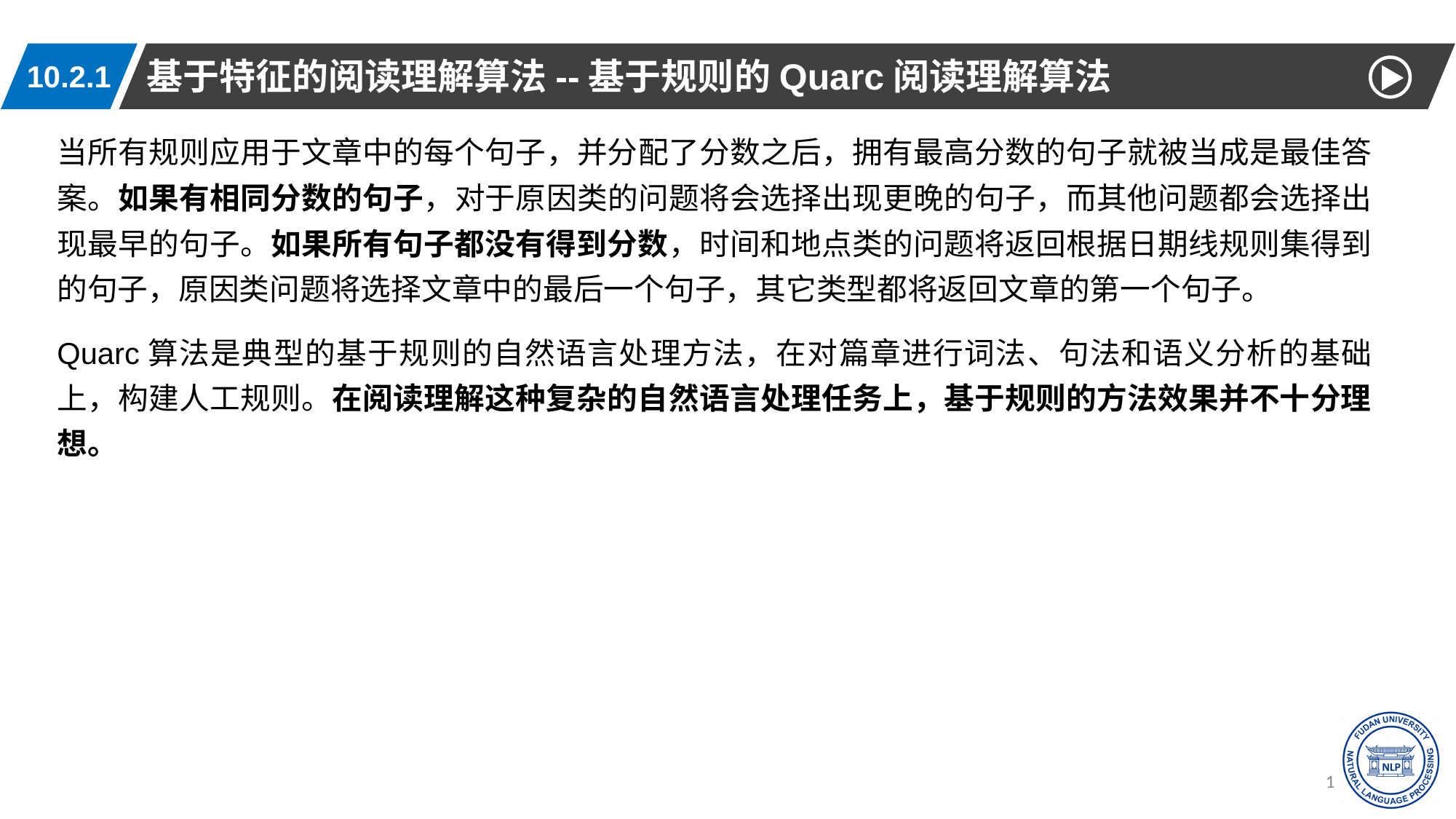

基于特征的阅读理解算法--基于规则的Quarc阅读理解算法
10.2.1

当所有规则应用于文章中的每个句子，并分配了分数之后，拥有最高分数的句子就被当成是最佳答案。如果有相同分数的句子，对于原因类的问题将会选择出现更晚的句子，而其他问题都会选择出现最早的句子。如果所有句子都没有得到分数，时间和地点类的问题将返回根据日期线规则集得到的句子，原因类问题将选择文章中的最后一个句子，其它类型都将返回文章的第一个句子。
Quarc算法是典型的基于规则的自然语言处理方法，在对篇章进行词法、句法和语义分析的基础上，构建人工规则。在阅读理解这种复杂的自然语言处理任务上，基于规则的方法效果并不十分理想。
19